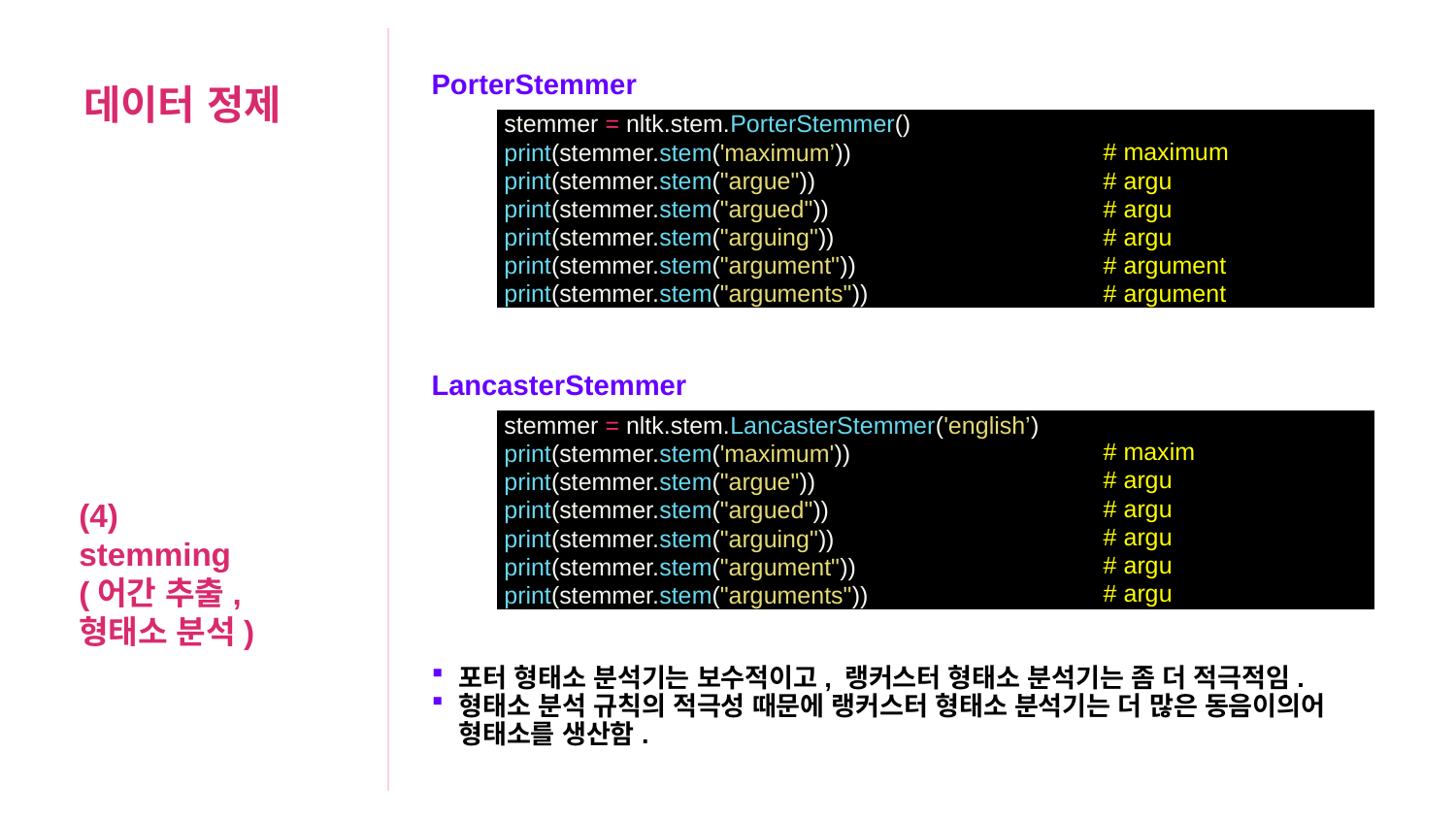

| PorterStemmer |  |
| --- | --- |
|  | stemmer = nltk.stem.PorterStemmer() print(stemmer.stem('maximum’)) print(stemmer.stem("argue")) print(stemmer.stem("argued")) print(stemmer.stem("arguing")) print(stemmer.stem("argument")) print(stemmer.stem("arguments")) |
| LancasterStemmer |  |
|  | stemmer = nltk.stem.LancasterStemmer('english’) print(stemmer.stem('maximum')) print(stemmer.stem("argue")) print(stemmer.stem("argued")) print(stemmer.stem("arguing")) print(stemmer.stem("argument")) print(stemmer.stem("arguments")) |
| 포터 형태소 분석기는 보수적이고, 랭커스터 형태소 분석기는 좀 더 적극적임. 형태소 분석 규칙의 적극성 때문에 랭커스터 형태소 분석기는 더 많은 동음이의어 형태소를 생산함. |  |
데이터 정제
# maximum
# argu
# argu
# argu
# argument
# argument
# maxim
# argu
# argu
# argu
# argu
# argu
(4)
stemming
(어간 추출,
형태소 분석)